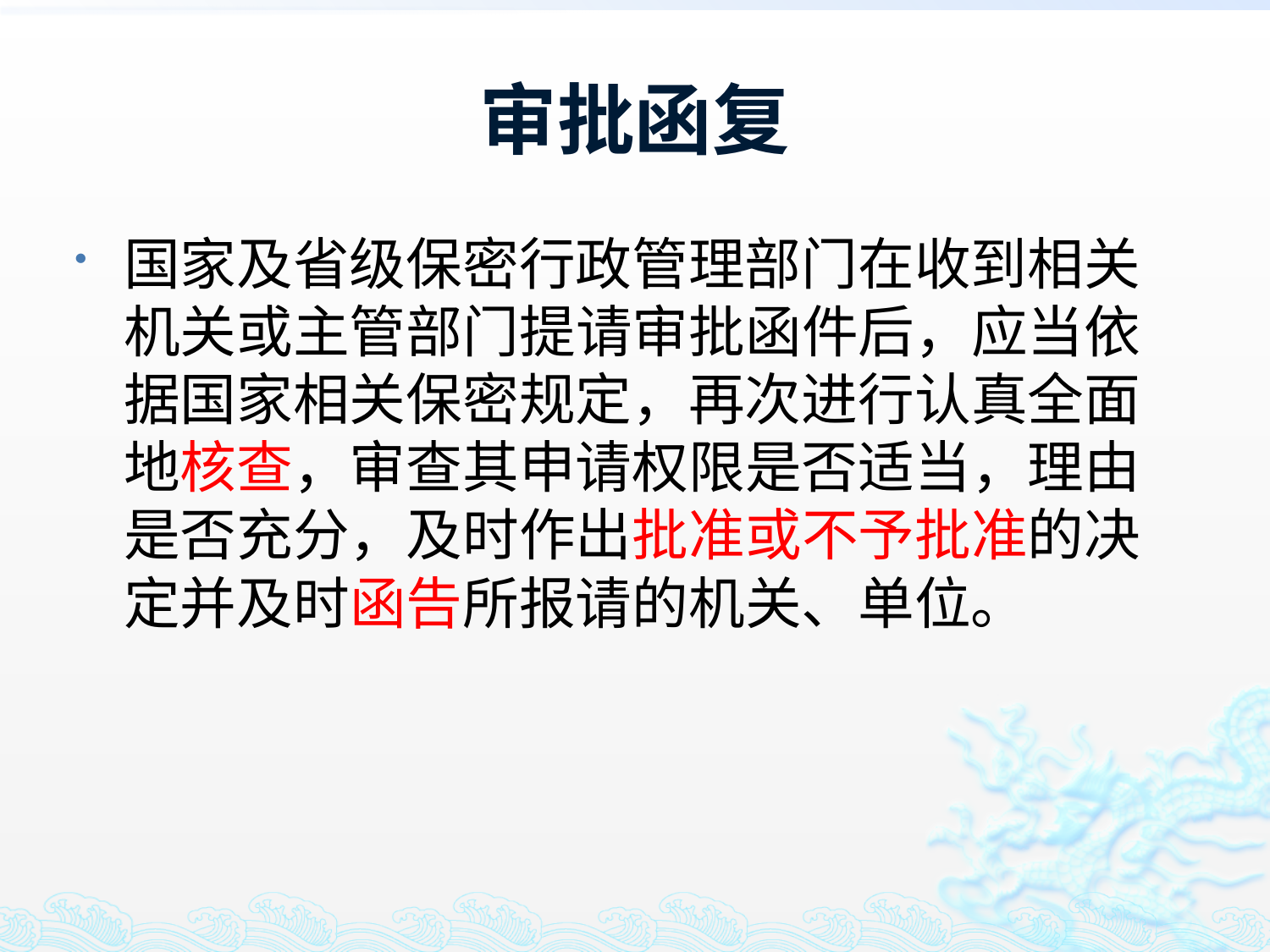

# 审批函复
国家及省级保密行政管理部门在收到相关机关或主管部门提请审批函件后，应当依据国家相关保密规定，再次进行认真全面地核查，审查其申请权限是否适当，理由是否充分，及时作出批准或不予批准的决定并及时函告所报请的机关、单位。